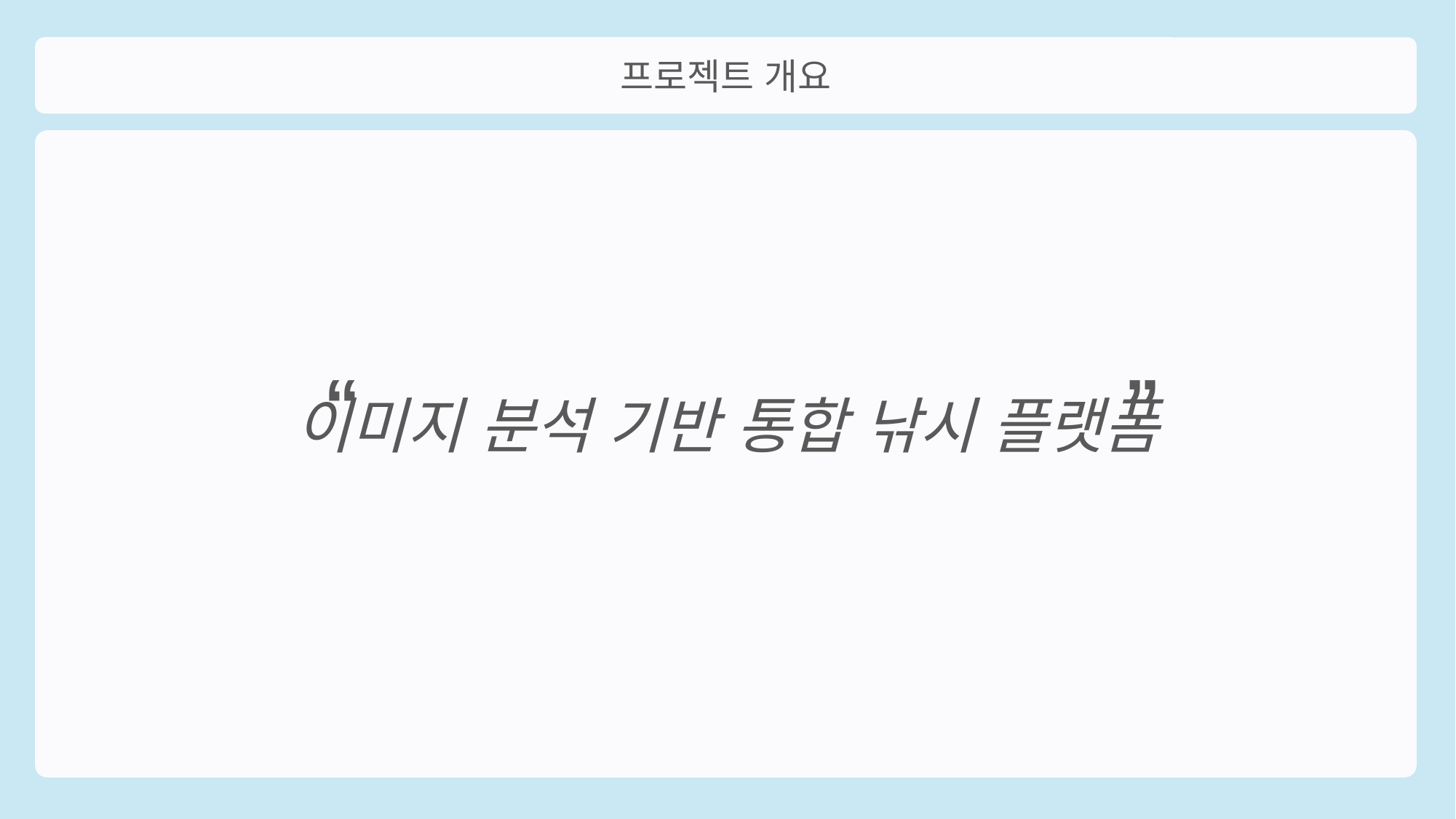

프로젝트 개요

”
“
이미지 분석 기반 통합 낚시 플랫폼